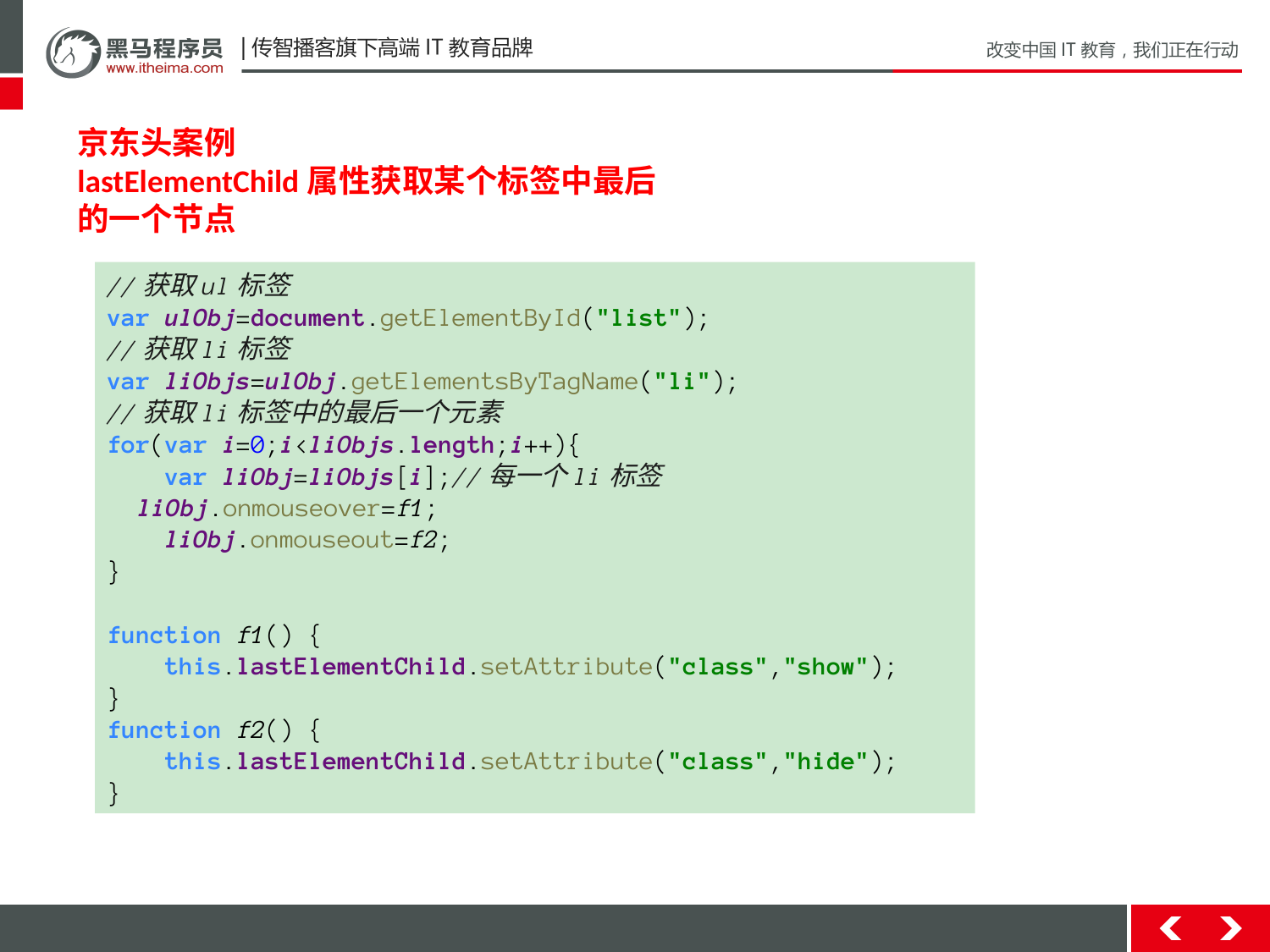

京东头案例
lastElementChild属性获取某个标签中最后的一个节点
//获取ul标签
var ulObj=document.getElementById("list");
//获取li标签
var liObjs=ulObj.getElementsByTagName("li");
//获取li标签中的最后一个元素
for(var i=0;i<liObjs.length;i++){
    var liObj=liObjs[i];//每一个li标签
    liObj.onmouseover=f1;
    liObj.onmouseout=f2;
}
function f1() {
    this.lastElementChild.setAttribute("class","show");
}
function f2() {
    this.lastElementChild.setAttribute("class","hide");
}